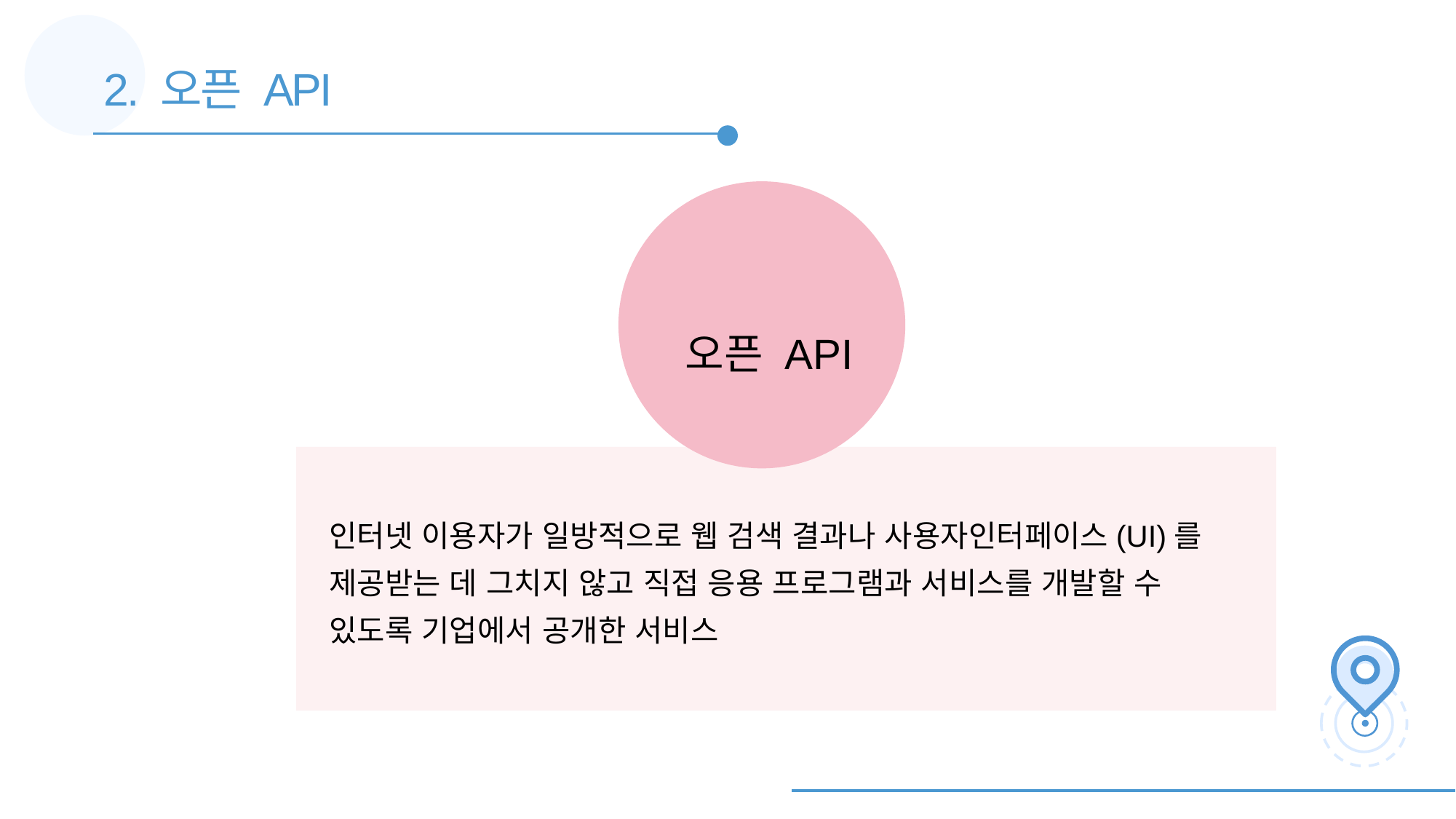

2. 오픈 API

오픈 API

인터넷 이용자가 일방적으로 웹 검색 결과나 사용자인터페이스(UI)를 제공받는 데 그치지 않고 직접 응용 프로그램과 서비스를 개발할 수 있도록 기업에서 공개한 서비스